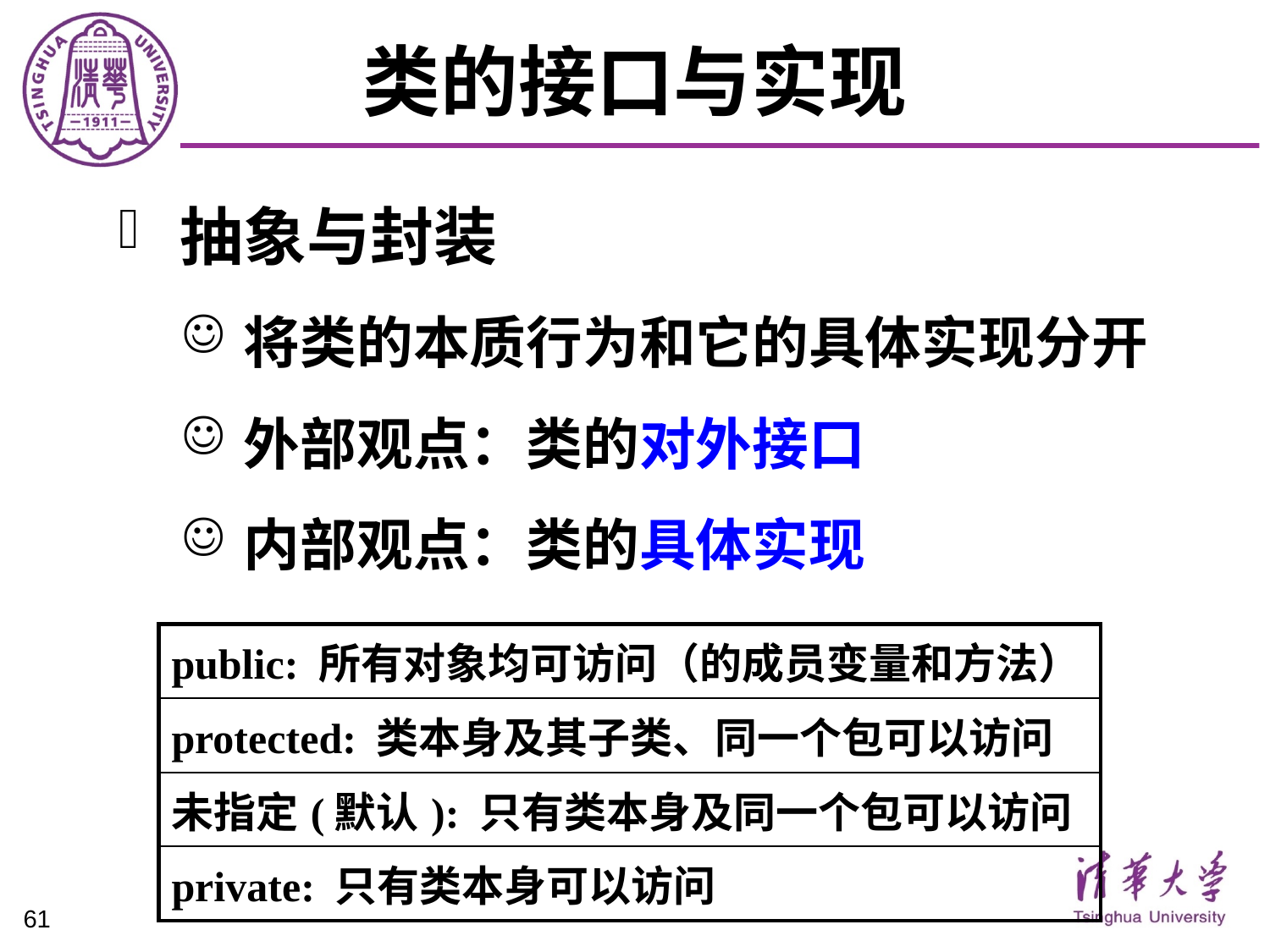

# 类的接口与实现
抽象与封装
将类的本质行为和它的具体实现分开
外部观点：类的对外接口
内部观点：类的具体实现
| public: 所有对象均可访问（的成员变量和方法） |
| --- |
| protected: 类本身及其子类、同一个包可以访问 |
| 未指定(默认): 只有类本身及同一个包可以访问 |
| private: 只有类本身可以访问 |
61